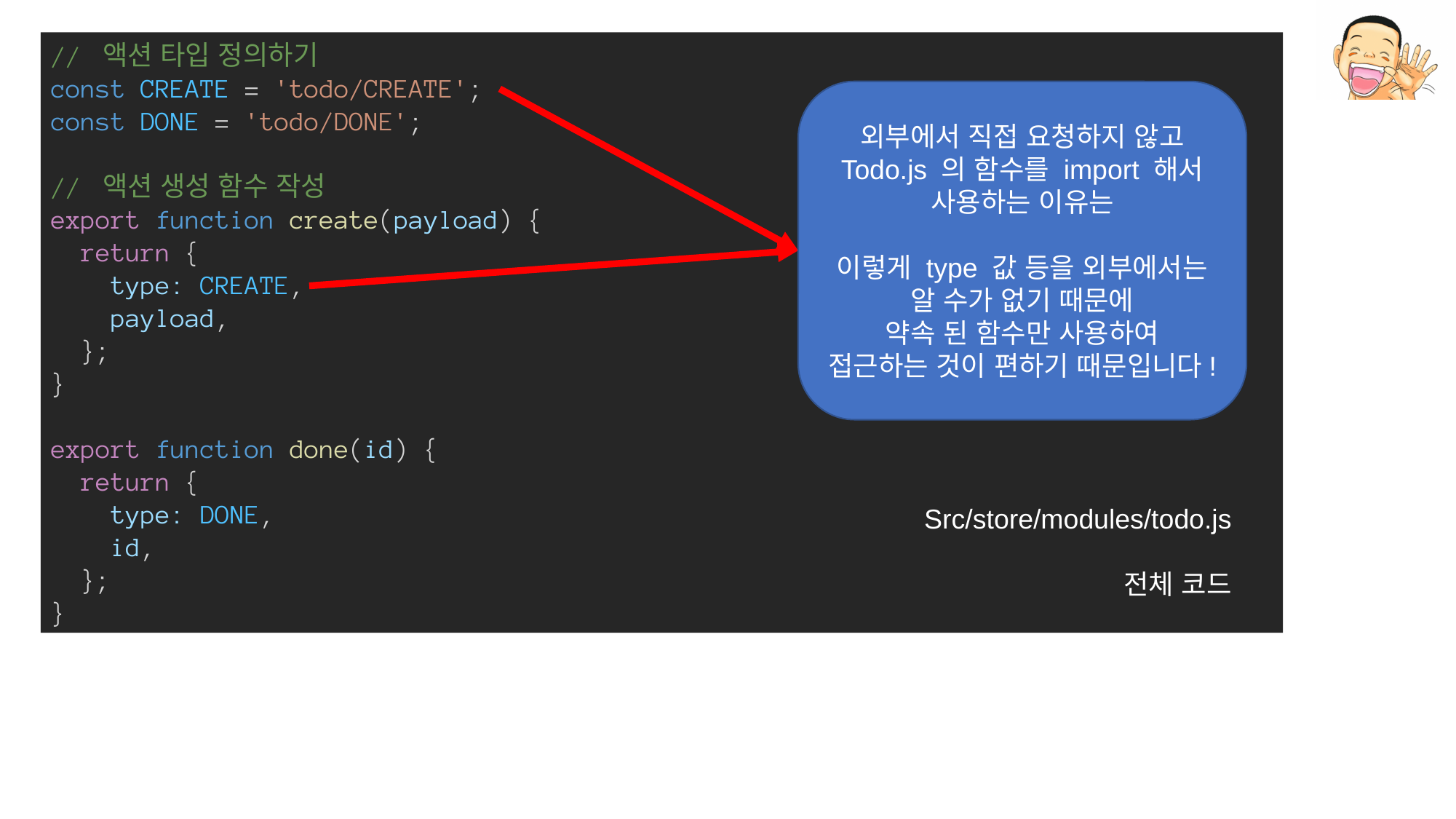

// 액션 타입 정의하기
const CREATE = 'todo/CREATE';
const DONE = 'todo/DONE';
// 액션 생성 함수 작성
export function create(payload) {
  return {
    type: CREATE,
    payload,
  };
}
export function done(id) {
  return {
    type: DONE,
    id,
  };
}
외부에서 직접 요청하지 않고
Todo.js 의 함수를 import 해서
사용하는 이유는

이렇게 type 값 등을 외부에서는
알 수가 없기 때문에
약속 된 함수만 사용하여
접근하는 것이 편하기 때문입니다!
Src/store/modules/todo.js

전체 코드